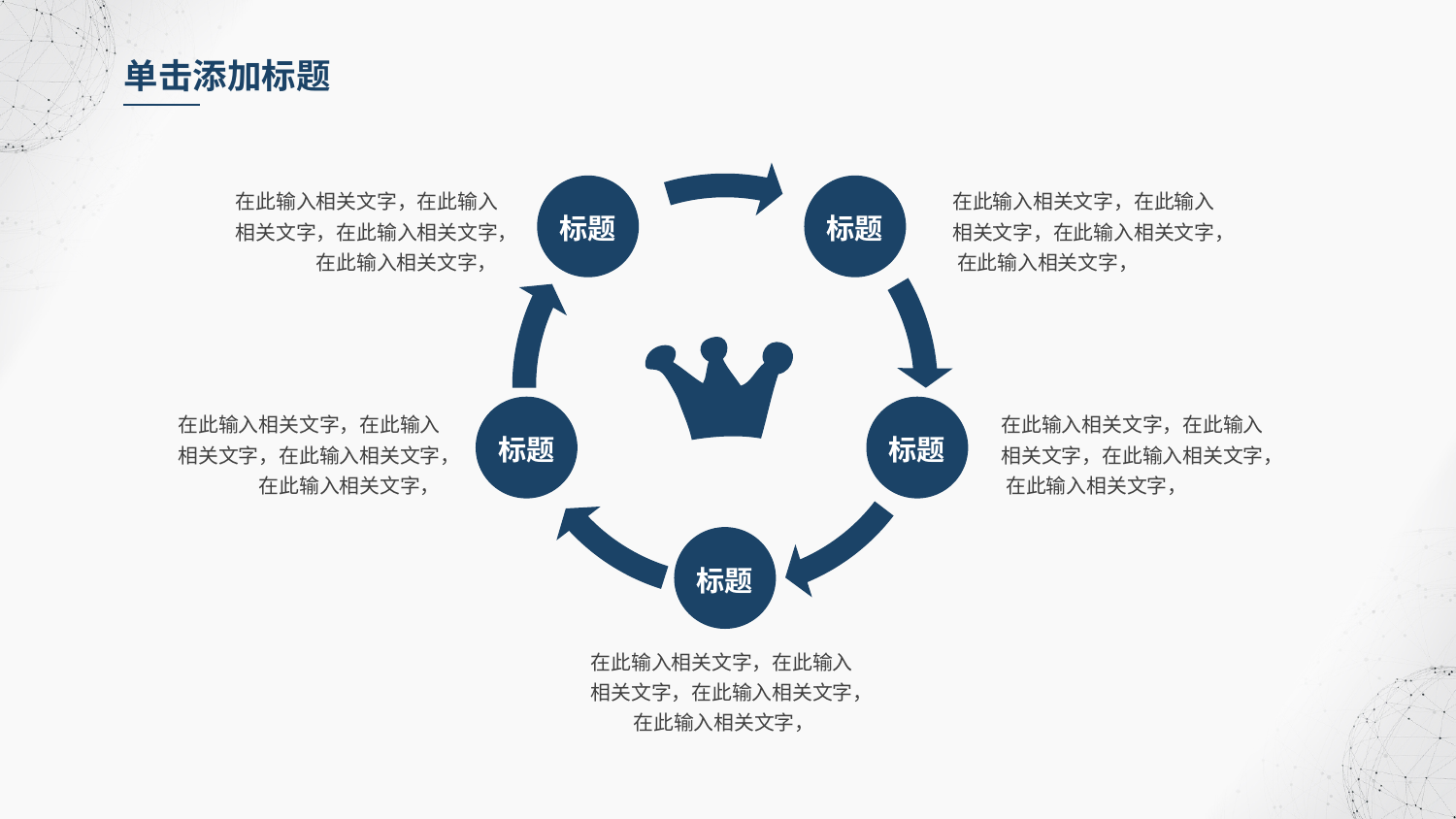

单击添加标题

标题

标题
在此输入相关文字，在此输入相关文字，在此输入相关文字， 在此输入相关文字，
在此输入相关文字，在此输入相关文字，在此输入相关文字， 在此输入相关文字，

标题

标题
在此输入相关文字，在此输入相关文字，在此输入相关文字， 在此输入相关文字，
在此输入相关文字，在此输入相关文字，在此输入相关文字， 在此输入相关文字，

标题
在此输入相关文字，在此输入相关文字，在此输入相关文字， 在此输入相关文字，